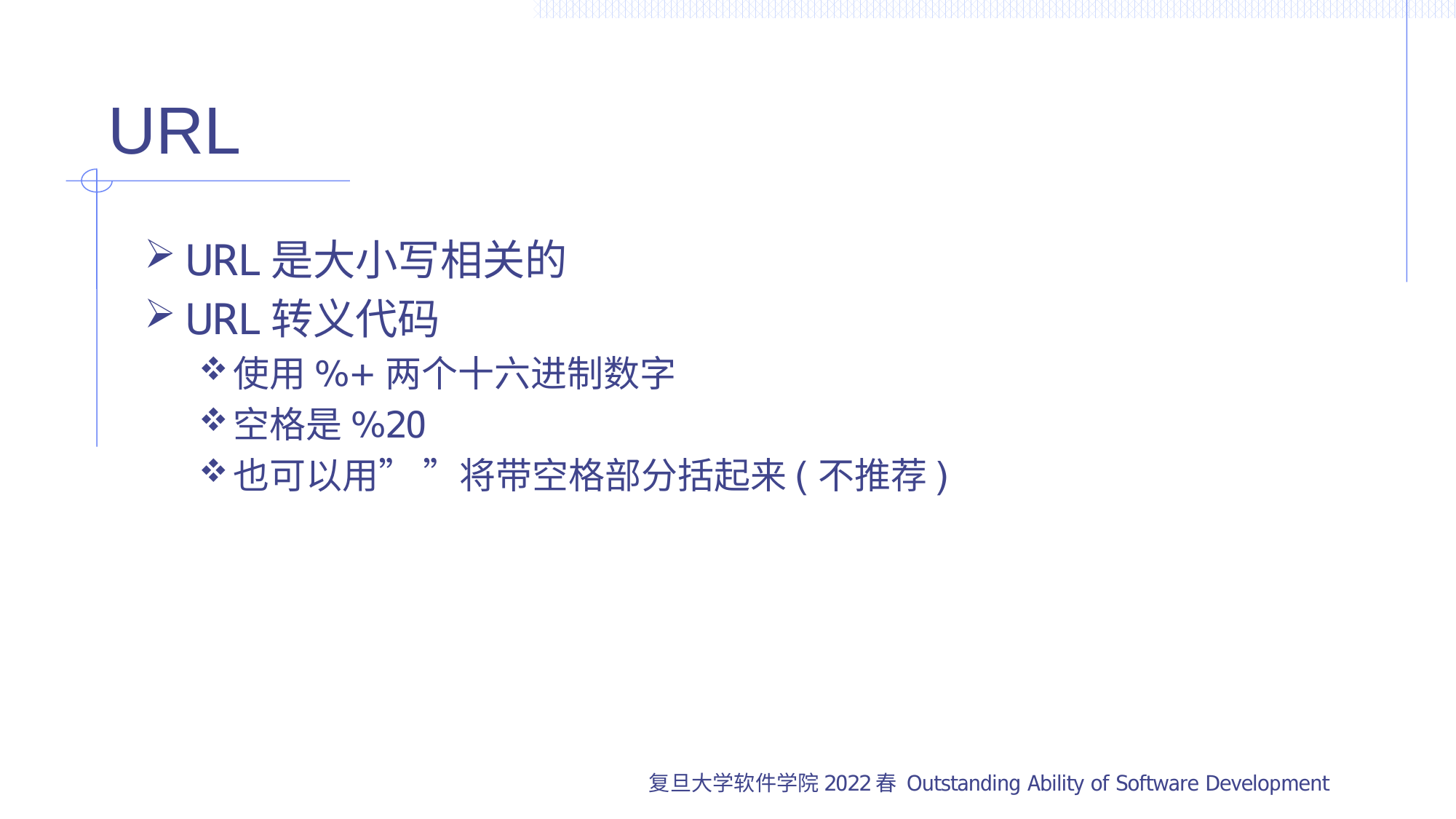

# URL
URL是大小写相关的
URL转义代码
使用%+两个十六进制数字
空格是%20
也可以用” ”将带空格部分括起来(不推荐)